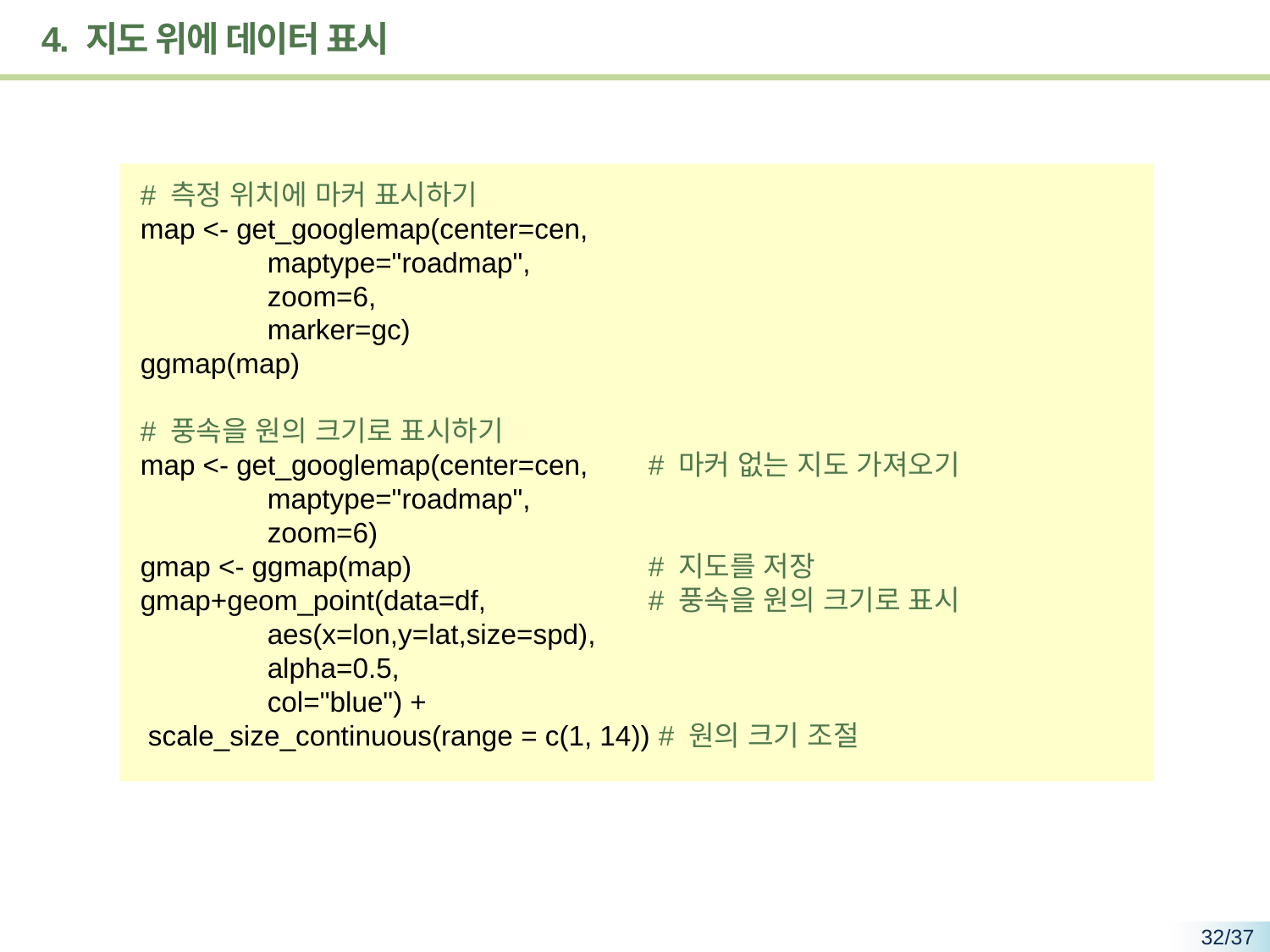

# 4. 지도 위에 데이터 표시

# 측정 위치에 마커 표시하기
map <- get_googlemap(center=cen,
 	maptype="roadmap",
 	zoom=6,
 	marker=gc)
ggmap(map)

# 풍속을 원의 크기로 표시하기
map <- get_googlemap(center=cen, 	# 마커 없는 지도 가져오기
 	maptype="roadmap",
 	zoom=6)
gmap <- ggmap(map) 		# 지도를 저장
gmap+geom_point(data=df, 		# 풍속을 원의 크기로 표시
 	aes(x=lon,y=lat,size=spd),
 	alpha=0.5,
 	col="blue") +
 scale_size_continuous(range = c(1, 14)) # 원의 크기 조절